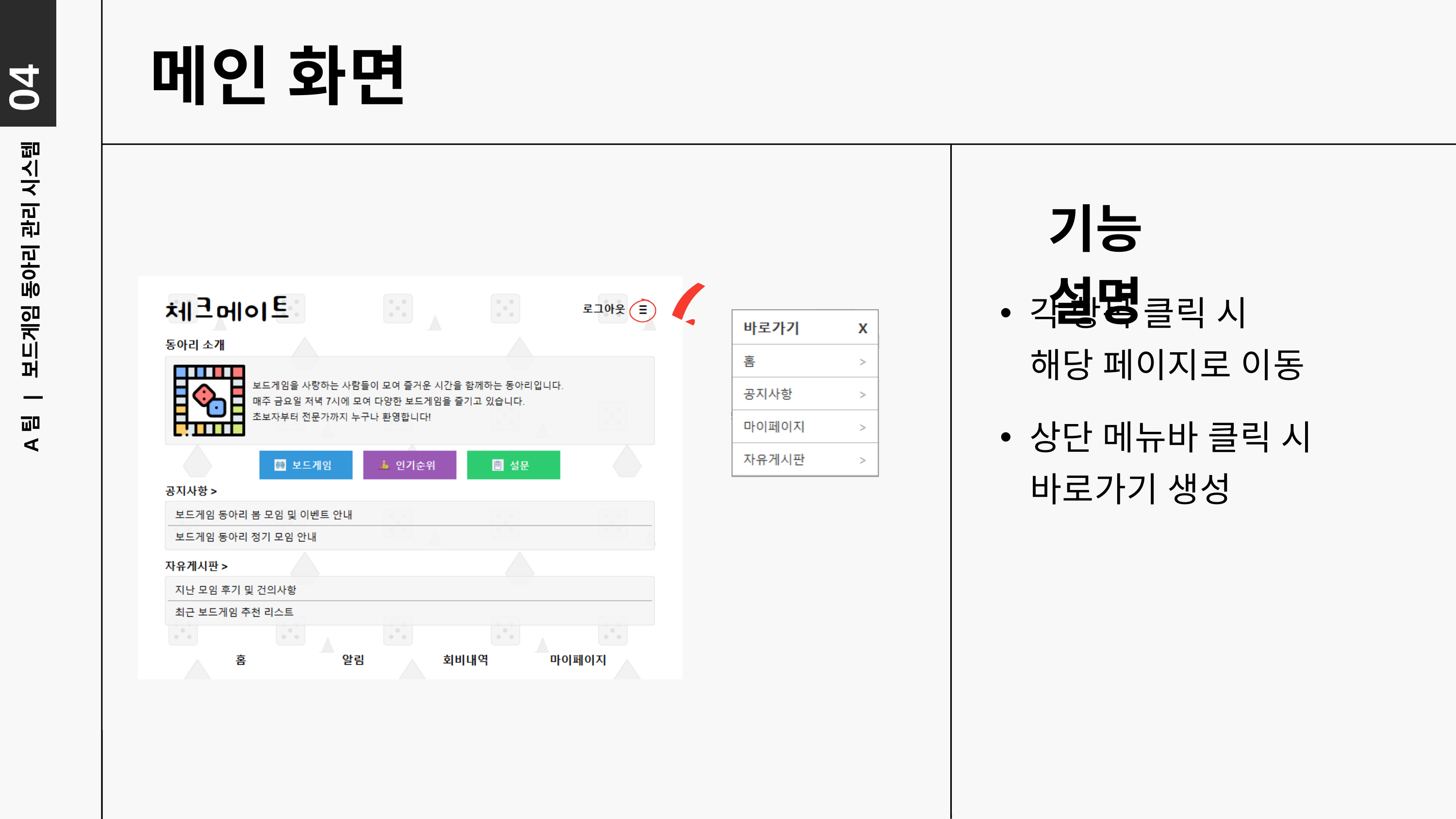

04

메인 화면

기능 설명

각 항목 클릭 시
      해당 페이지로 이동
A팀  |  보드게임 동아리 관리 시스템

상단 메뉴바 클릭 시
      바로가기 생성